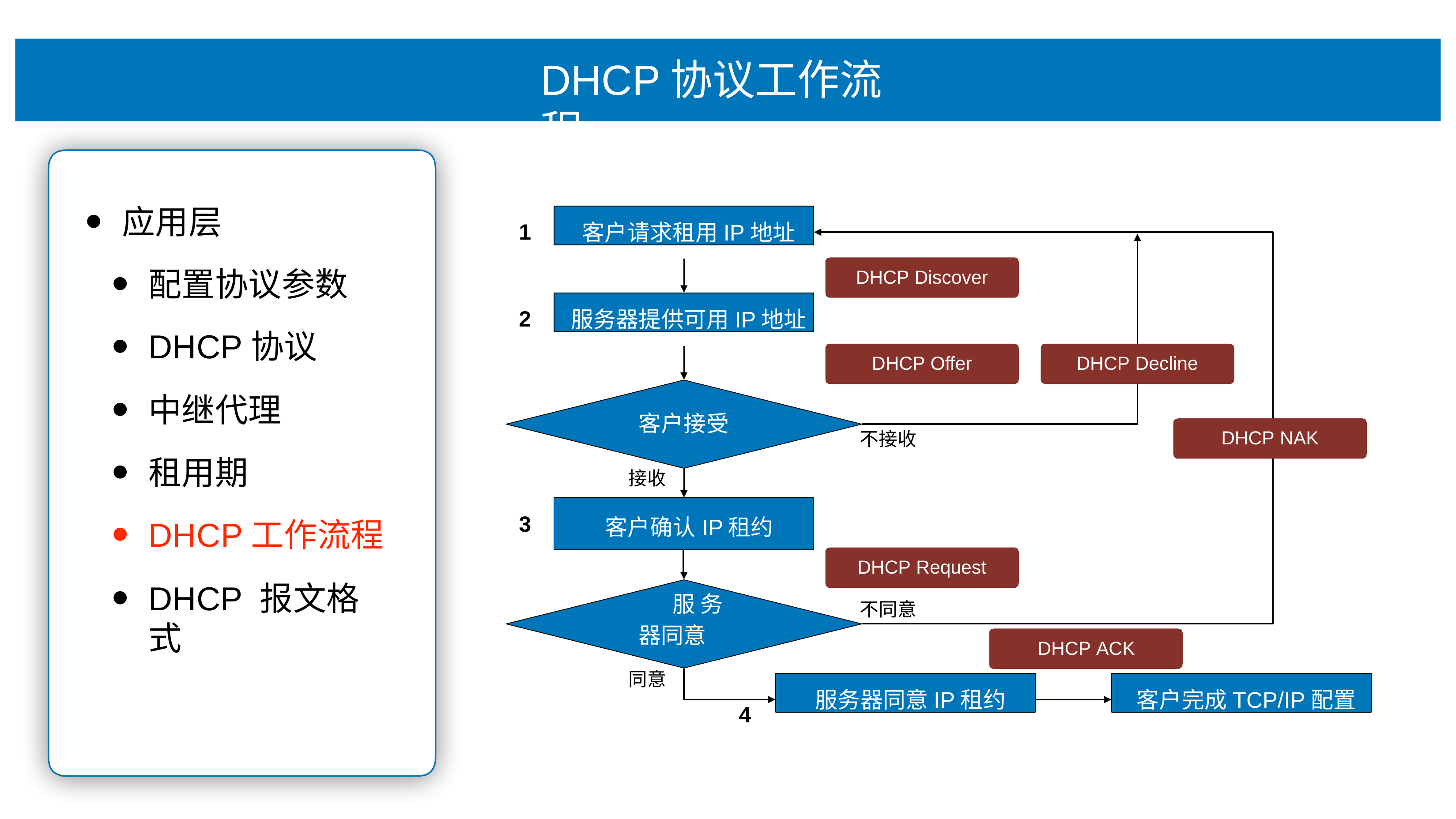

# DHCP协议⼯作流程

应⽤层
配置协议参数
DHCP协议
中继代理
租⽤期
DHCP⼯作流程
DHCP 报⽂格式
客户请求租⽤IP地址
1

DHCP Discover

服务器提供可⽤IP地址
2

DHCP Decline
DHCP Offer

客户接受

DHCP NAK
不接收
接收

| 客户确认IP租约 |  |
| --- | --- |
|  |  |
3

DHCP Request

服 务器同意
不同意

DHCP ACK
同意

服务器同意IP租约
客户完成TCP/IP配置

4